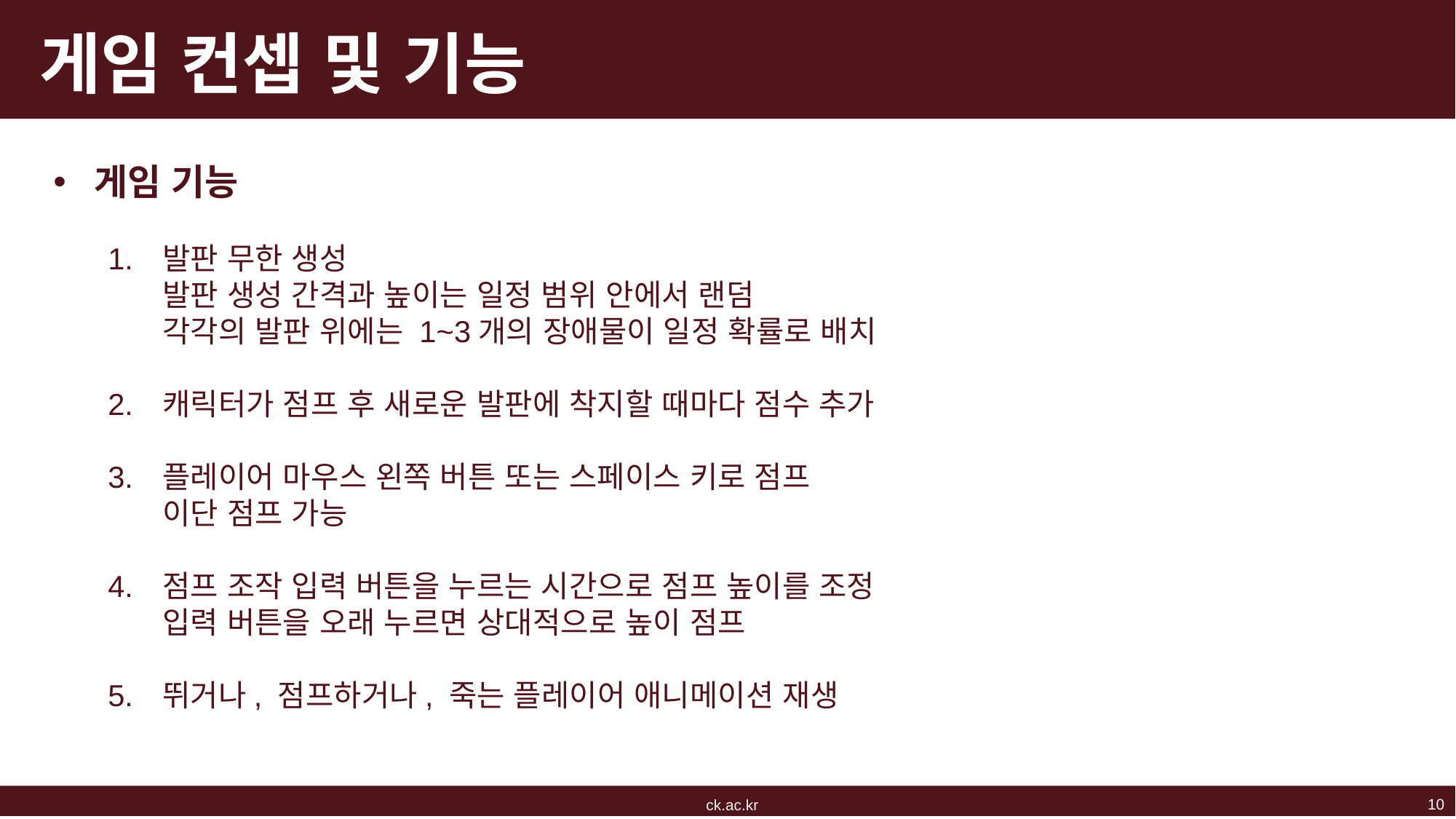

# 게임 컨셉 및 기능
게임 기능

발판 무한 생성
발판 생성 간격과 높이는 일정 범위 안에서 랜덤
각각의 발판 위에는 1~3개의 장애물이 일정 확률로 배치

캐릭터가 점프 후 새로운 발판에 착지할 때마다 점수 추가

플레이어 마우스 왼쪽 버튼 또는 스페이스 키로 점프
이단 점프 가능

점프 조작 입력 버튼을 누르는 시간으로 점프 높이를 조정
입력 버튼을 오래 누르면 상대적으로 높이 점프

뛰거나, 점프하거나, 죽는 플레이어 애니메이션 재생

10
ck.ac.kr